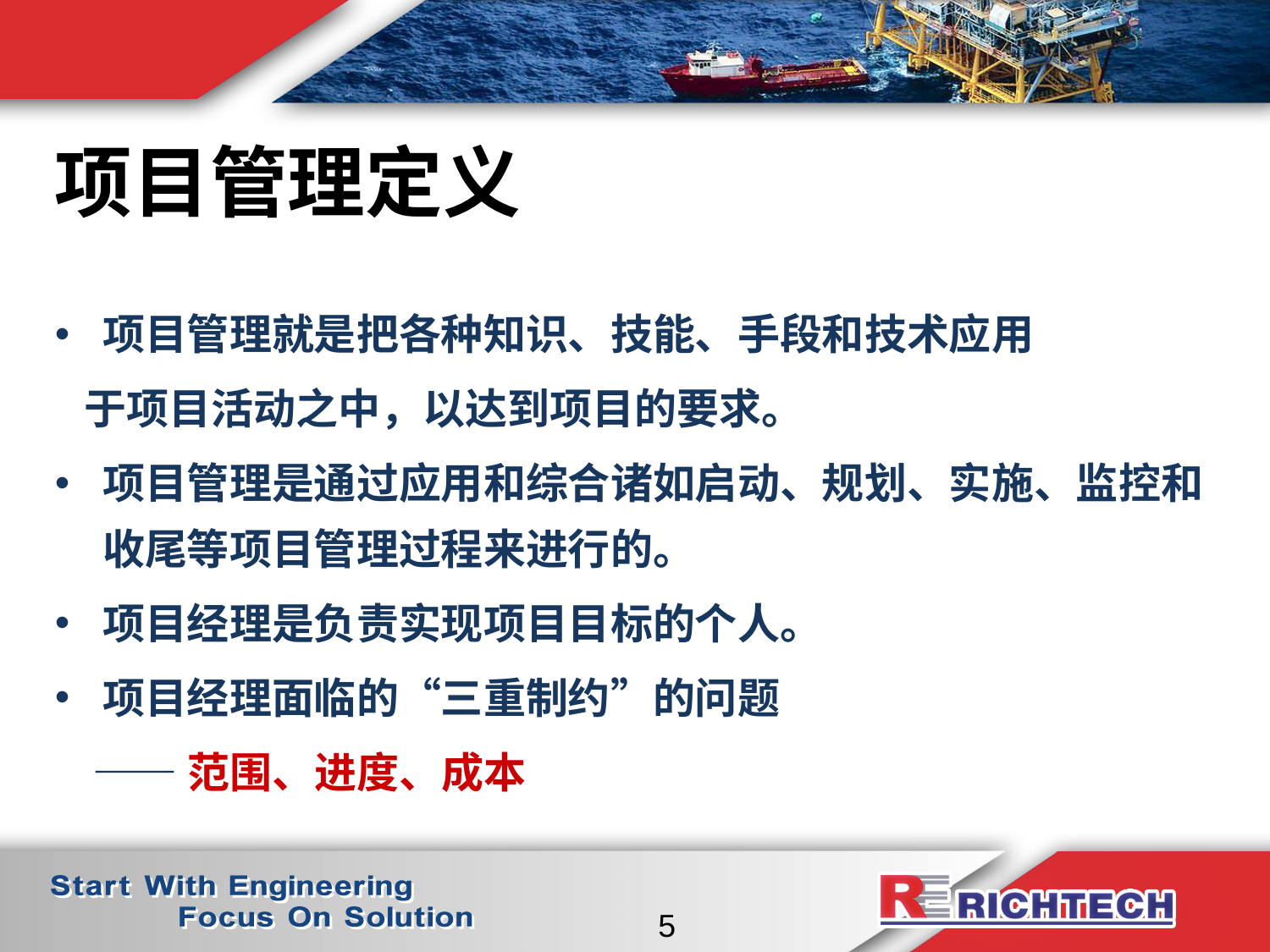

项目管理定义
项目管理就是把各种知识、技能、手段和技术应用
  于项目活动之中，以达到项目的要求。
项目管理是通过应用和综合诸如启动、规划、实施、监控和收尾等项目管理过程来进行的。
项目经理是负责实现项目目标的个人。
项目经理面临的“三重制约”的问题
    ——范围、进度、成本
5